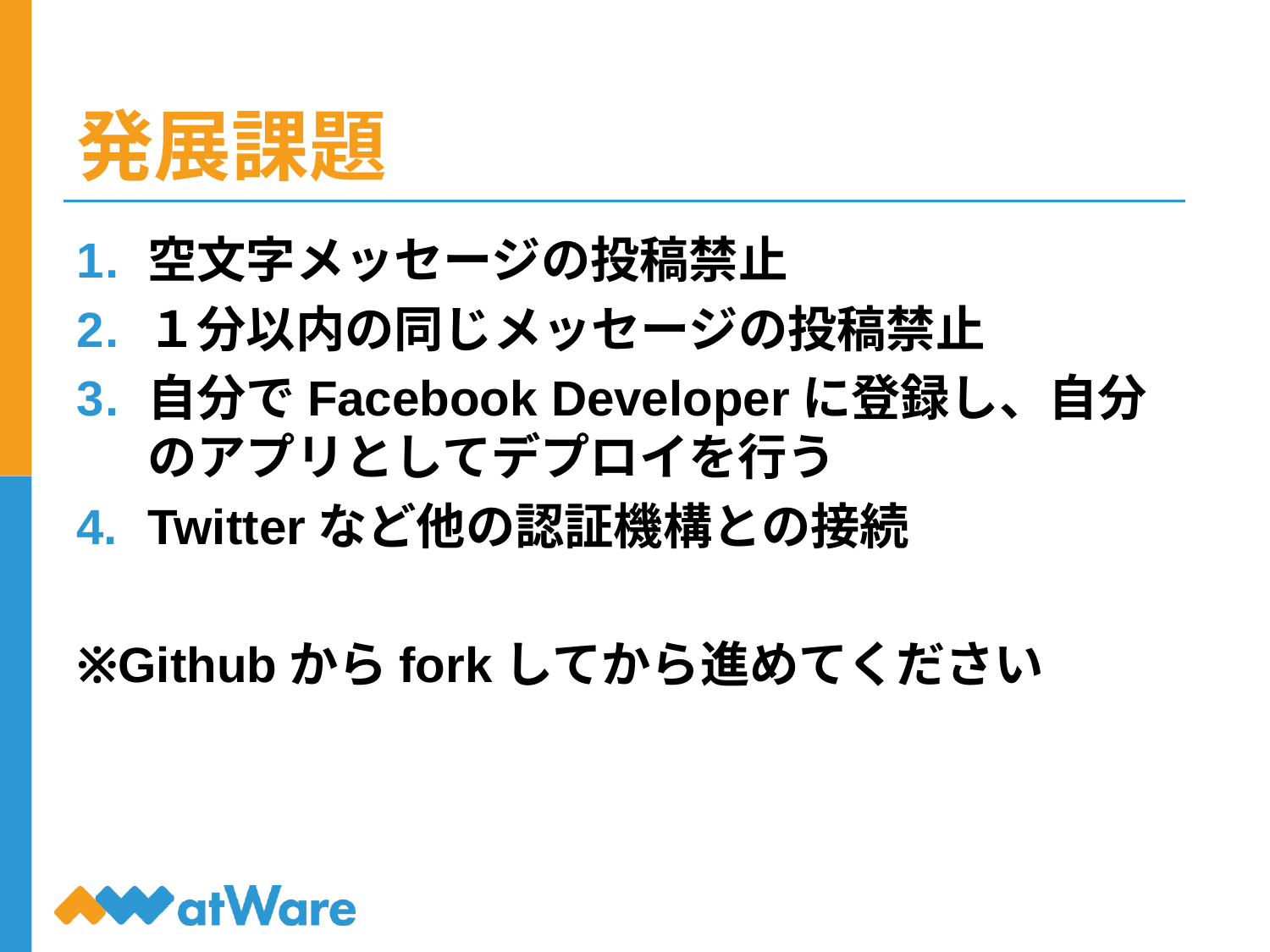

# 発展課題
空文字メッセージの投稿禁止
１分以内の同じメッセージの投稿禁止
自分でFacebook Developerに登録し、自分のアプリとしてデプロイを行う
Twitterなど他の認証機構との接続

※Githubからforkしてから進めてください